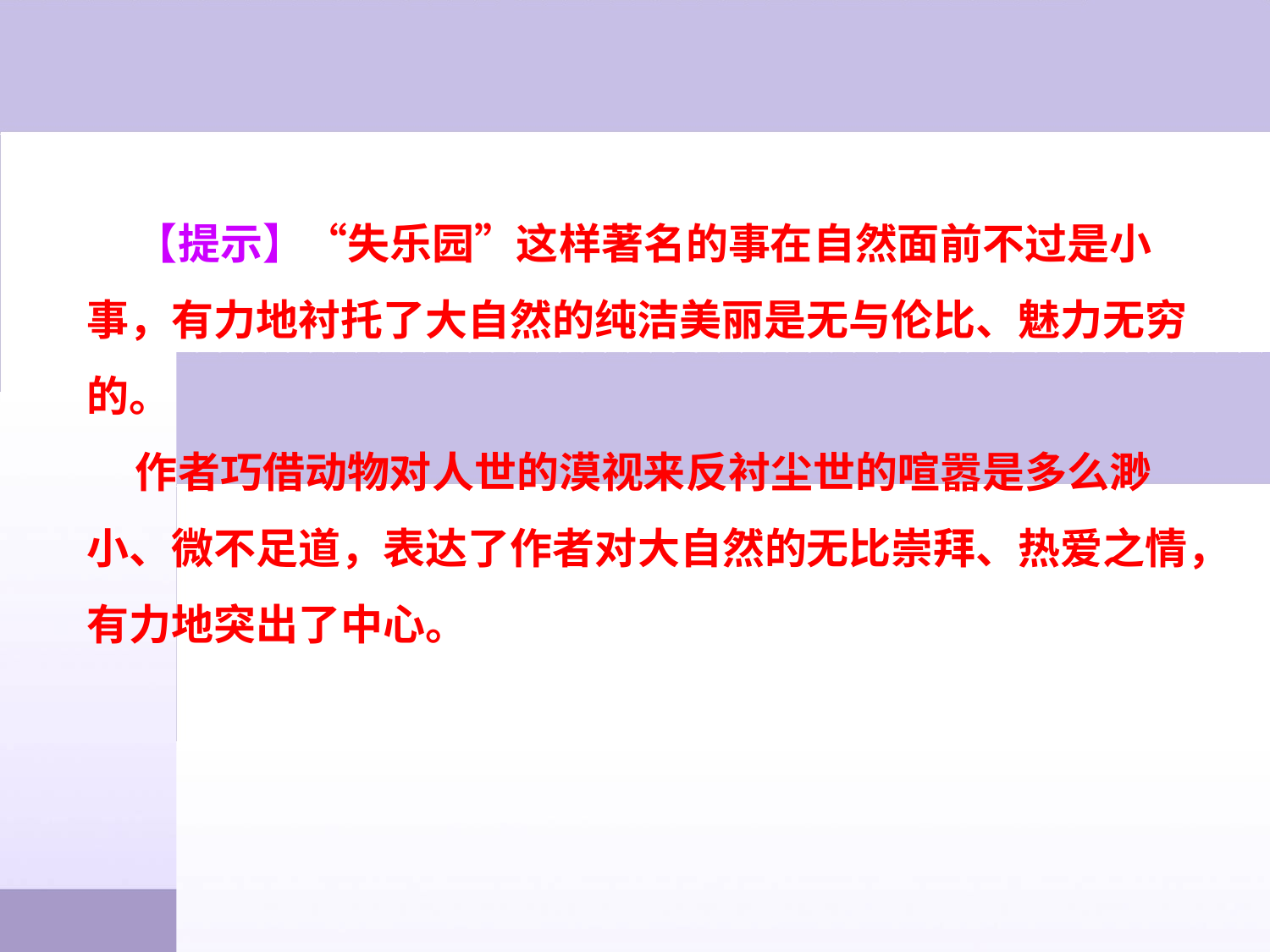

【提示】“失乐园”这样著名的事在自然面前不过是小事，有力地衬托了大自然的纯洁美丽是无与伦比、魅力无穷的。
    作者巧借动物对人世的漠视来反衬尘世的喧嚣是多么渺小、微不足道，表达了作者对大自然的无比崇拜、热爱之情，有力地突出了中心。